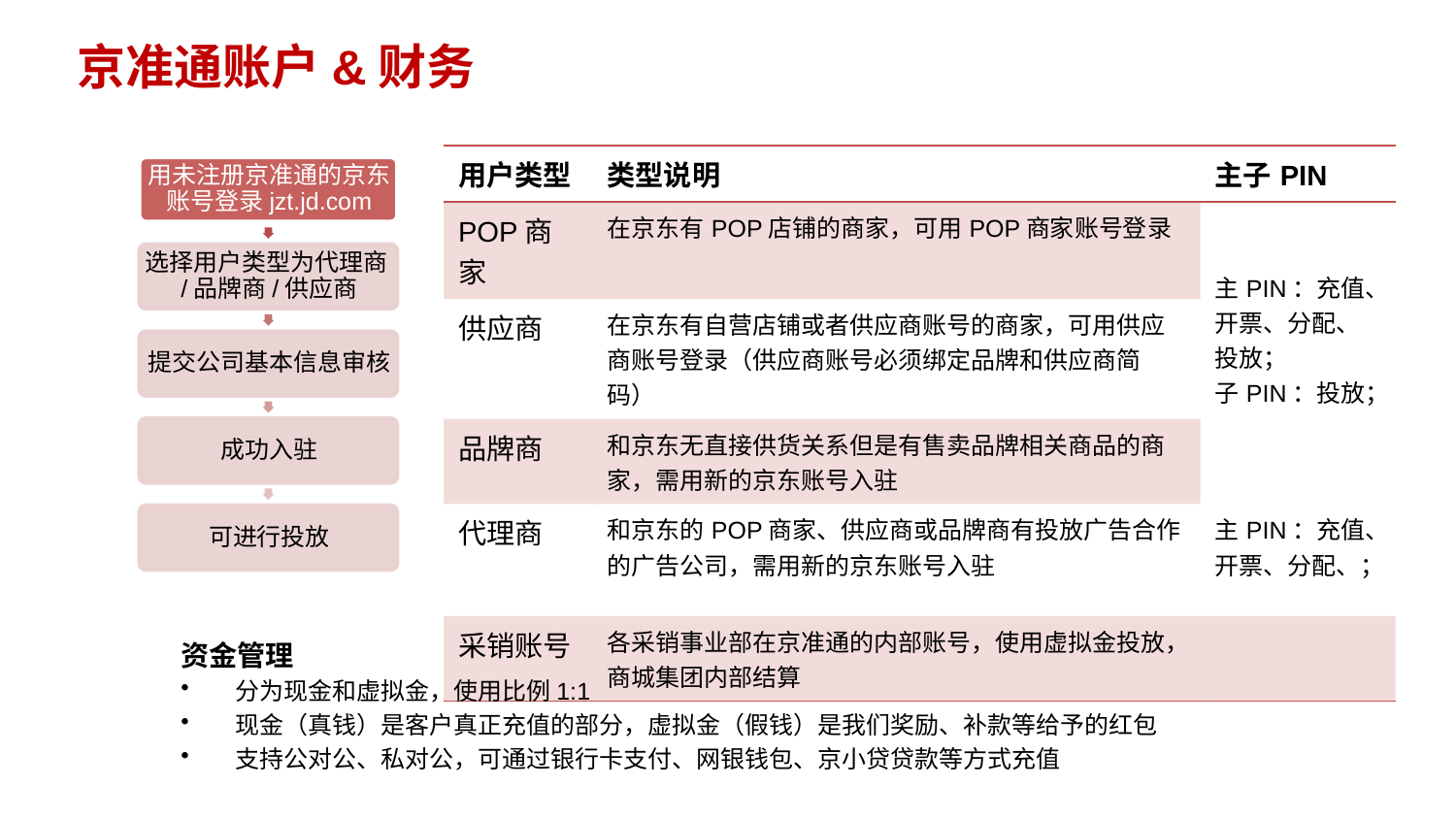

京准通账户&财务
| 用户类型 | 类型说明 | 主子PIN |
| --- | --- | --- |
| POP商家 | 在京东有POP店铺的商家，可用POP商家账号登录 | 主PIN：充值、开票、分配、投放； 子PIN：投放； |
| 供应商 | 在京东有自营店铺或者供应商账号的商家，可用供应商账号登录（供应商账号必须绑定品牌和供应商简码） |  |
| 品牌商 | 和京东无直接供货关系但是有售卖品牌相关商品的商家，需用新的京东账号入驻 |  |
| 代理商 | 和京东的POP商家、供应商或品牌商有投放广告合作的广告公司，需用新的京东账号入驻 | 主PIN：充值、开票、分配、； |
| 采销账号 | 各采销事业部在京准通的内部账号，使用虚拟金投放，商城集团内部结算 |  |
用未注册京准通的京东账号登录jzt.jd.com
选择用户类型为代理商/品牌商/供应商
提交公司基本信息审核
成功入驻
可进行投放
资金管理
分为现金和虚拟金，使用比例1:1
现金（真钱）是客户真正充值的部分，虚拟金（假钱）是我们奖励、补款等给予的红包
支持公对公、私对公，可通过银行卡支付、网银钱包、京小贷贷款等方式充值